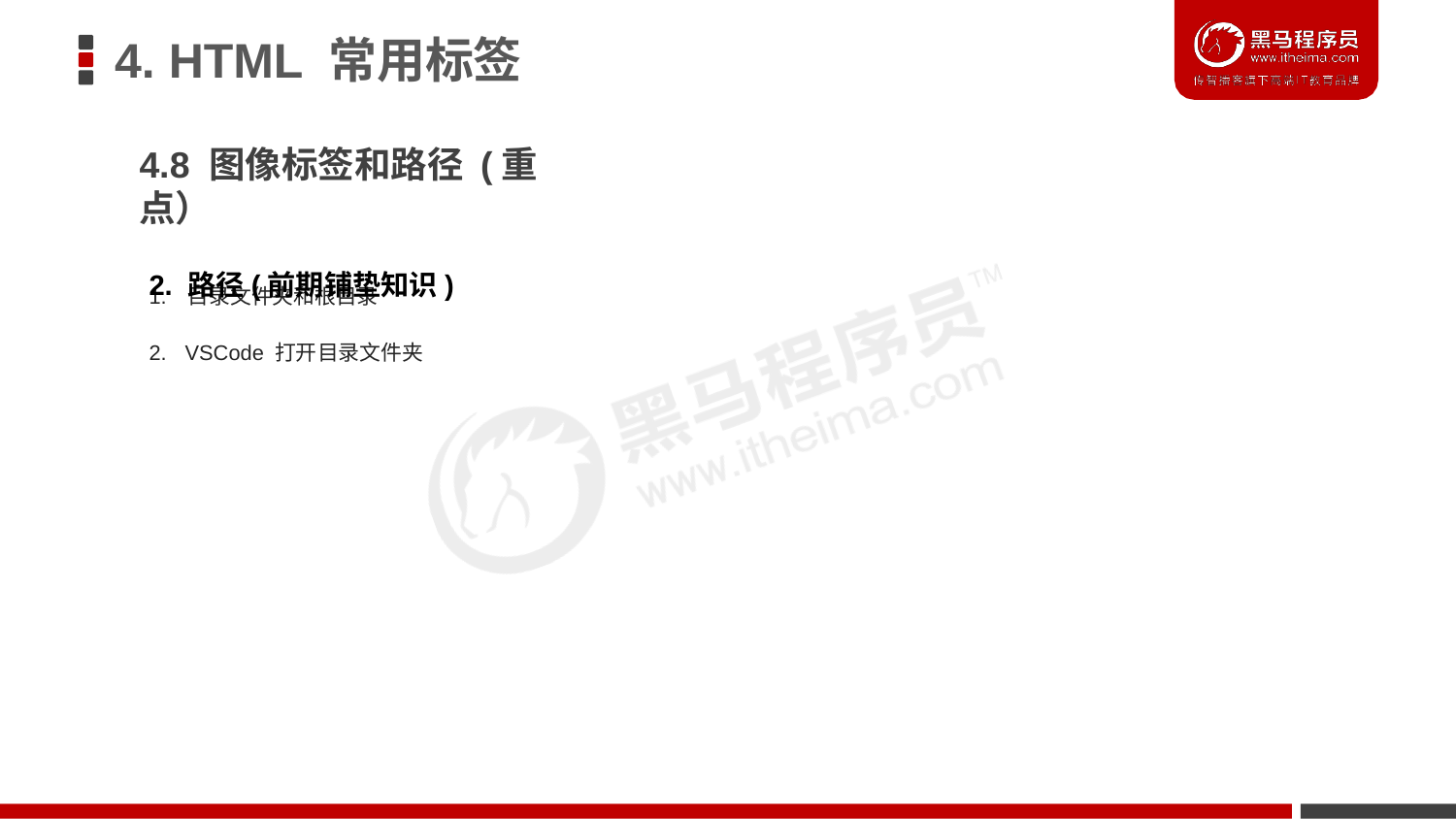

# 4. HTML 常用标签
4.8 图像标签和路径 (重点）

2. 路径(前期铺垫知识)

1.  目录文件夹和根目录

2.  VSCode 打开目录文件夹